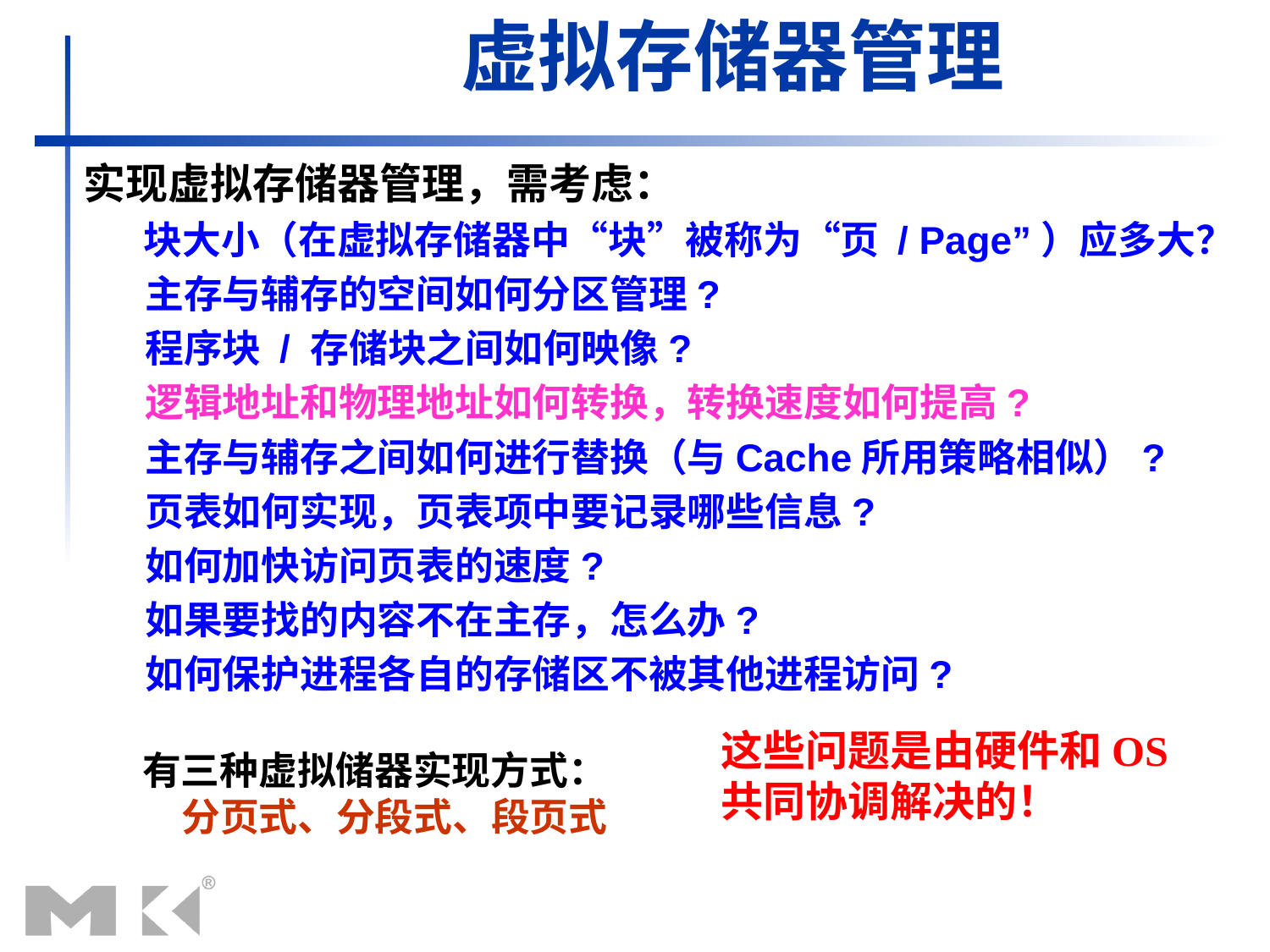

# 虚拟存储器管理

 实现虚拟存储器管理，需考虑：
 块大小（在虚拟存储器中“块”被称为“页 / Page”）应多大？
 主存与辅存的空间如何分区管理?
 程序块 / 存储块之间如何映像?
 逻辑地址和物理地址如何转换，转换速度如何提高?
 主存与辅存之间如何进行替换（与Cache所用策略相似）?
 页表如何实现，页表项中要记录哪些信息?
 如何加快访问页表的速度?
 如果要找的内容不在主存，怎么办?
 如何保护进程各自的存储区不被其他进程访问?
这些问题是由硬件和OS共同协调解决的！
 有三种虚拟储器实现方式：
     分页式、分段式、段页式